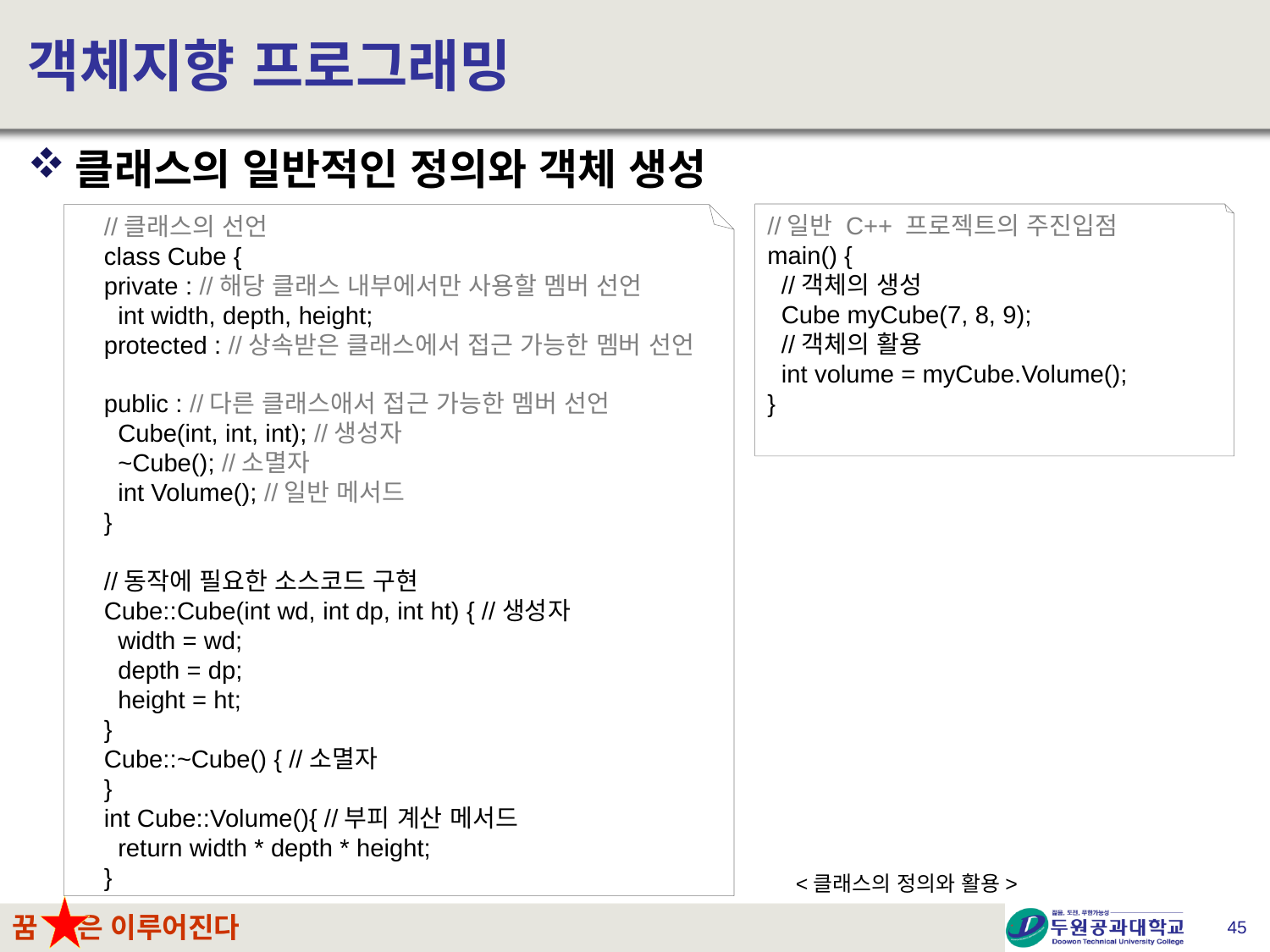

# 객체지향 프로그래밍
클래스의 일반적인 정의와 객체 생성

//일반 C++ 프로젝트의 주진입점
main() {
  //객체의 생성
  Cube myCube(7, 8, 9);
  //객체의 활용
  int volume = myCube.Volume();
}

//클래스의 선언
class Cube {
private : //해당 클래스 내부에서만 사용할 멤버 선언
  int width, depth, height;
protected : //상속받은 클래스에서 접근 가능한 멤버 선언

public : //다른 클래스애서 접근 가능한 멤버 선언
  Cube(int, int, int); //생성자
  ~Cube(); //소멸자
  int Volume(); //일반 메서드
}

//동작에 필요한 소스코드 구현
Cube::Cube(int wd, int dp, int ht) { //생성자
  width = wd;
  depth = dp;
  height = ht;
}
Cube::~Cube() { //소멸자
}
int Cube::Volume(){ //부피 계산 메서드
  return width * depth * height;
}
<클래스의 정의와 활용>
45